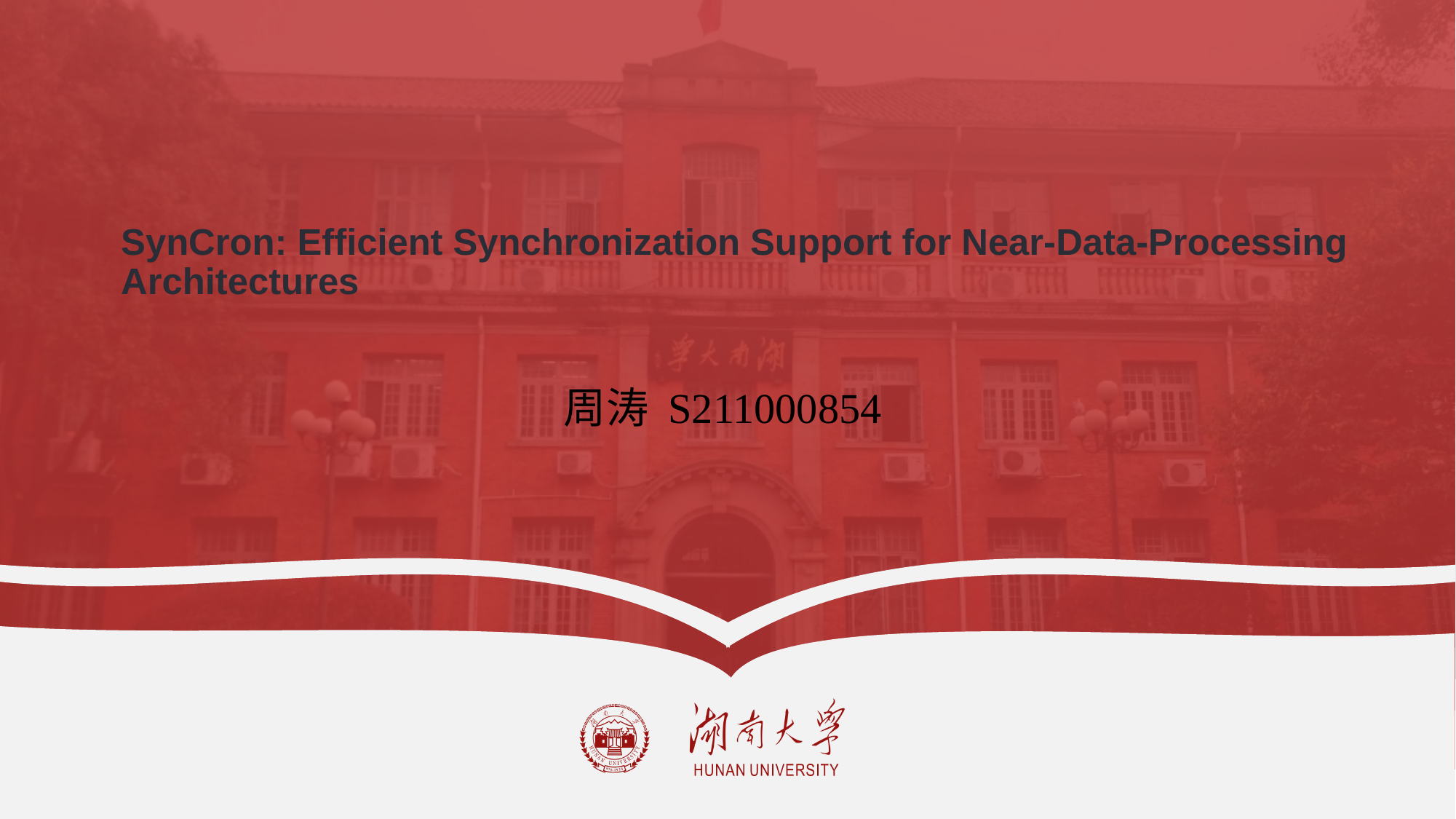

# SynCron: Efficient Synchronization Support for Near-Data-Processing Architectures
周涛 S211000854